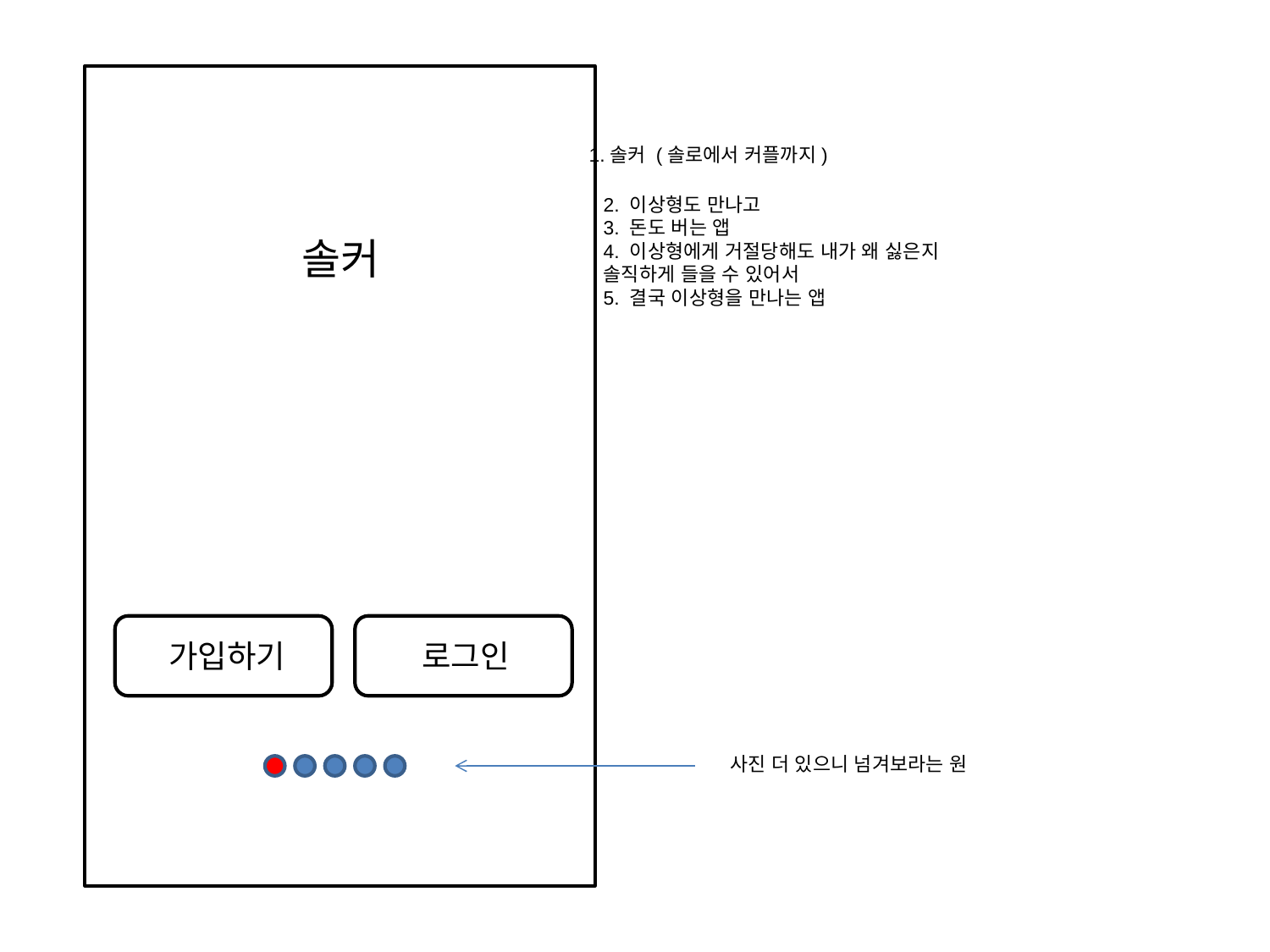

1.솔커 (솔로에서 커플까지)
2. 이상형도 만나고
3. 돈도 버는 앱
4. 이상형에게 거절당해도 내가 왜 싫은지
솔직하게 들을 수 있어서
5. 결국 이상형을 만나는 앱
솔커

로그인
가입하기
사진 더 있으니 넘겨보라는 원